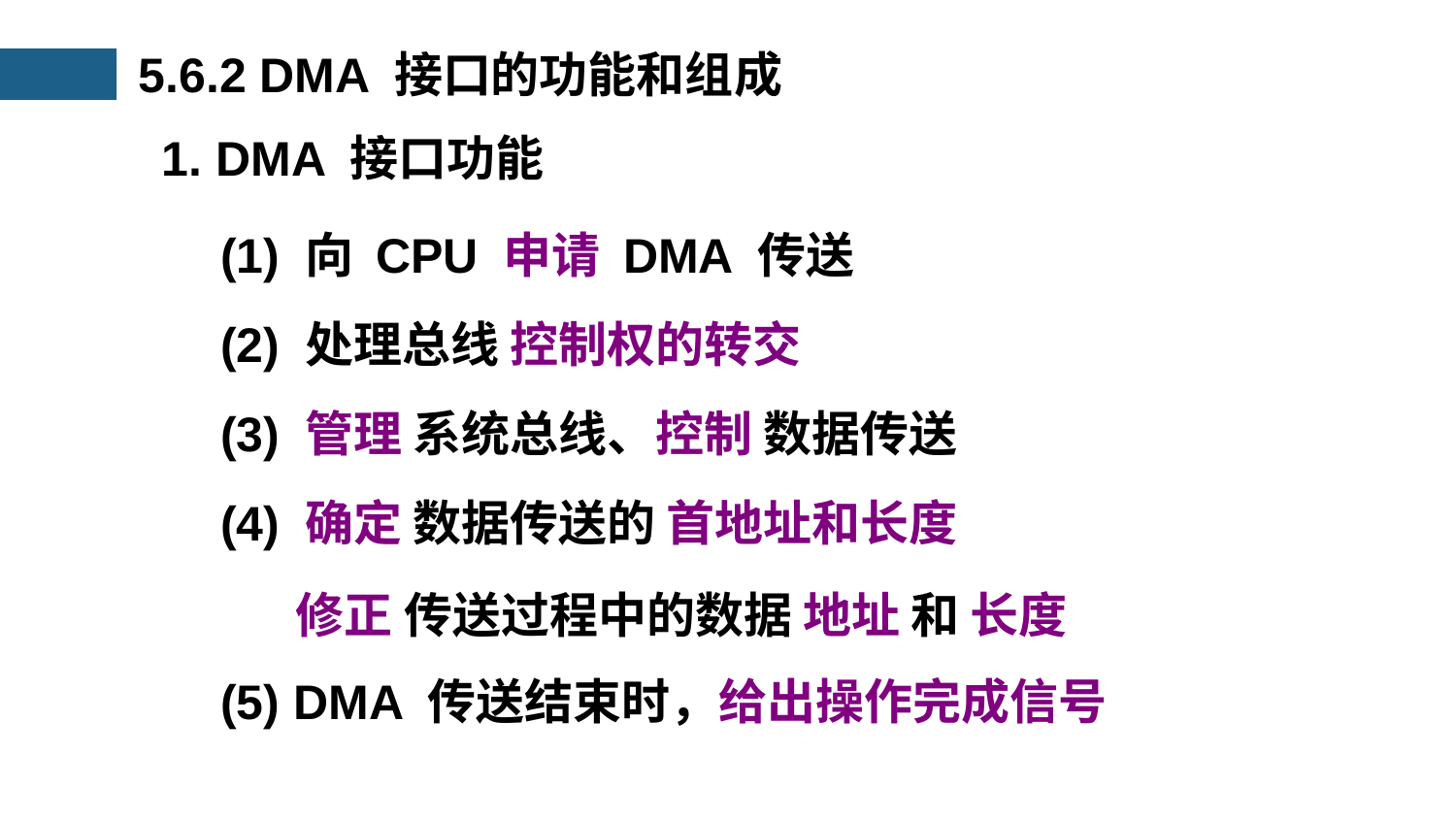

5.6.2 DMA 接口的功能和组成
1. DMA 接口功能
(1) 向 CPU 申请 DMA 传送
(2) 处理总线 控制权的转交
(3) 管理 系统总线、控制 数据传送
(4) 确定 数据传送的 首地址和长度
修正 传送过程中的数据 地址 和 长度
(5) DMA 传送结束时，给出操作完成信号